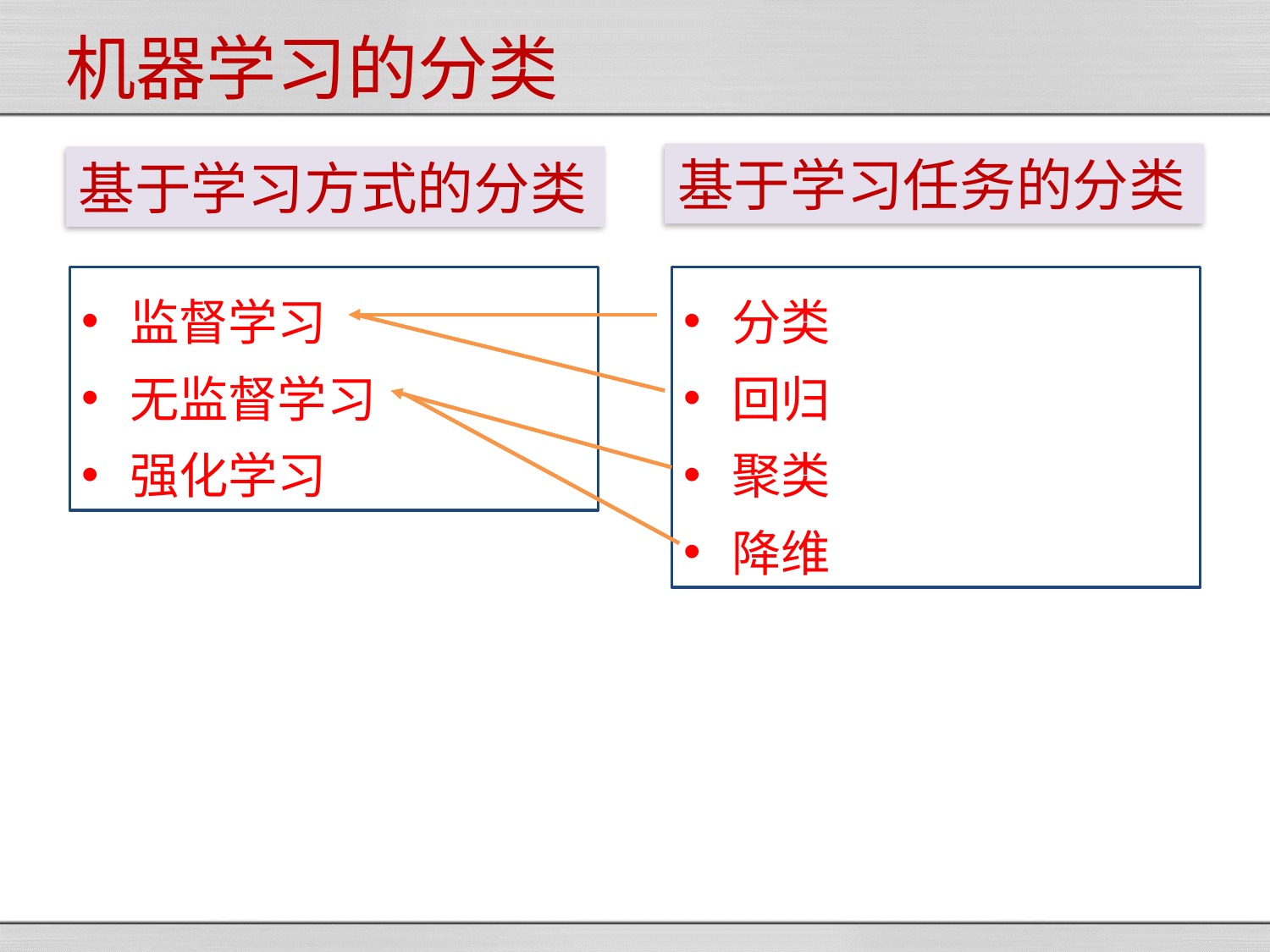

#
机器学习的分类
基于学习任务的分类
基于学习方式的分类
监督学习
无监督学习
强化学习
分类
回归
聚类
降维